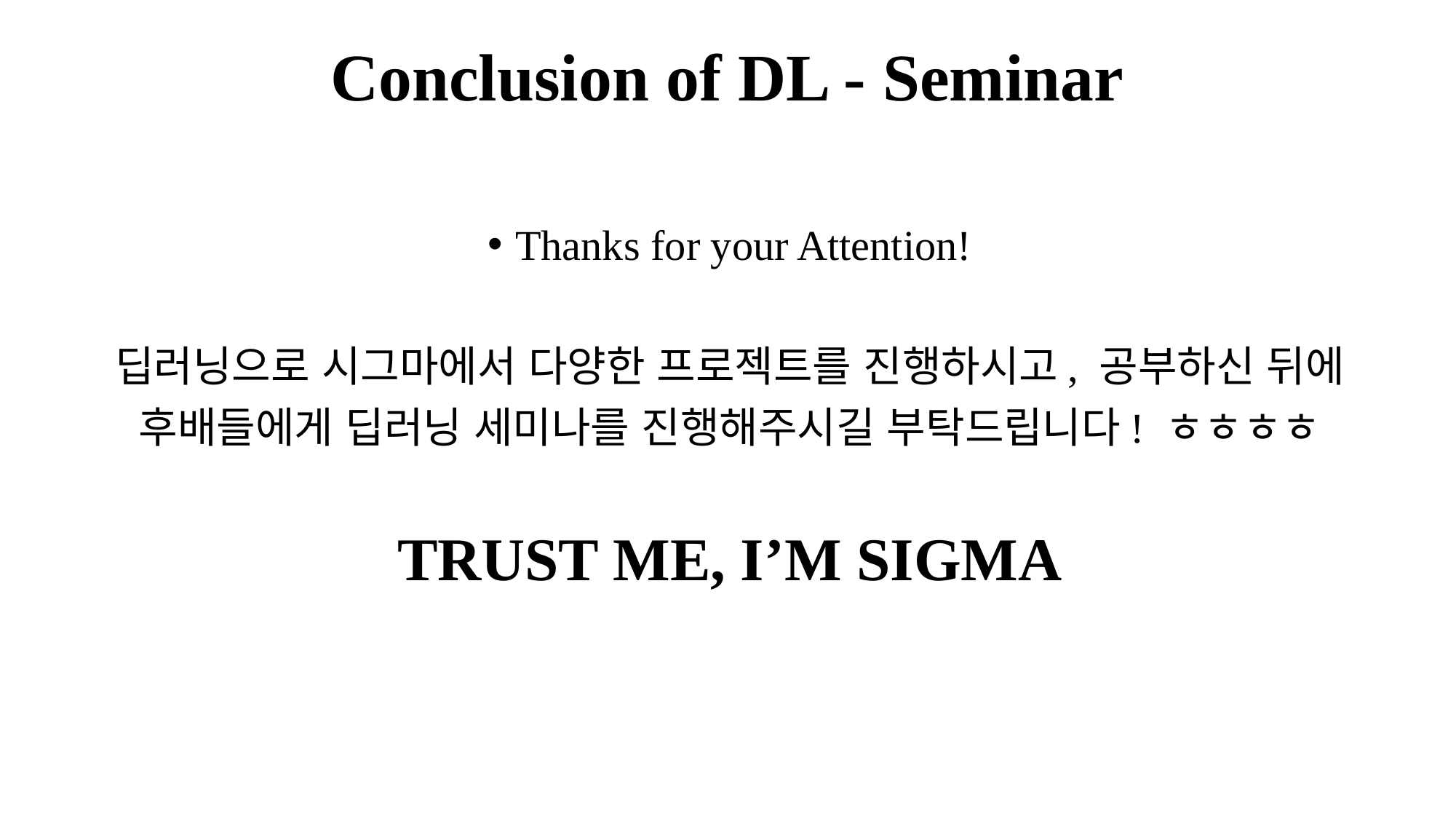

# Conclusion of DL - Seminar
Thanks for your Attention!

딥러닝으로 시그마에서 다양한 프로젝트를 진행하시고, 공부하신 뒤에
후배들에게 딥러닝 세미나를 진행해주시길 부탁드립니다! ㅎㅎㅎㅎ

TRUST ME, I’M SIGMA